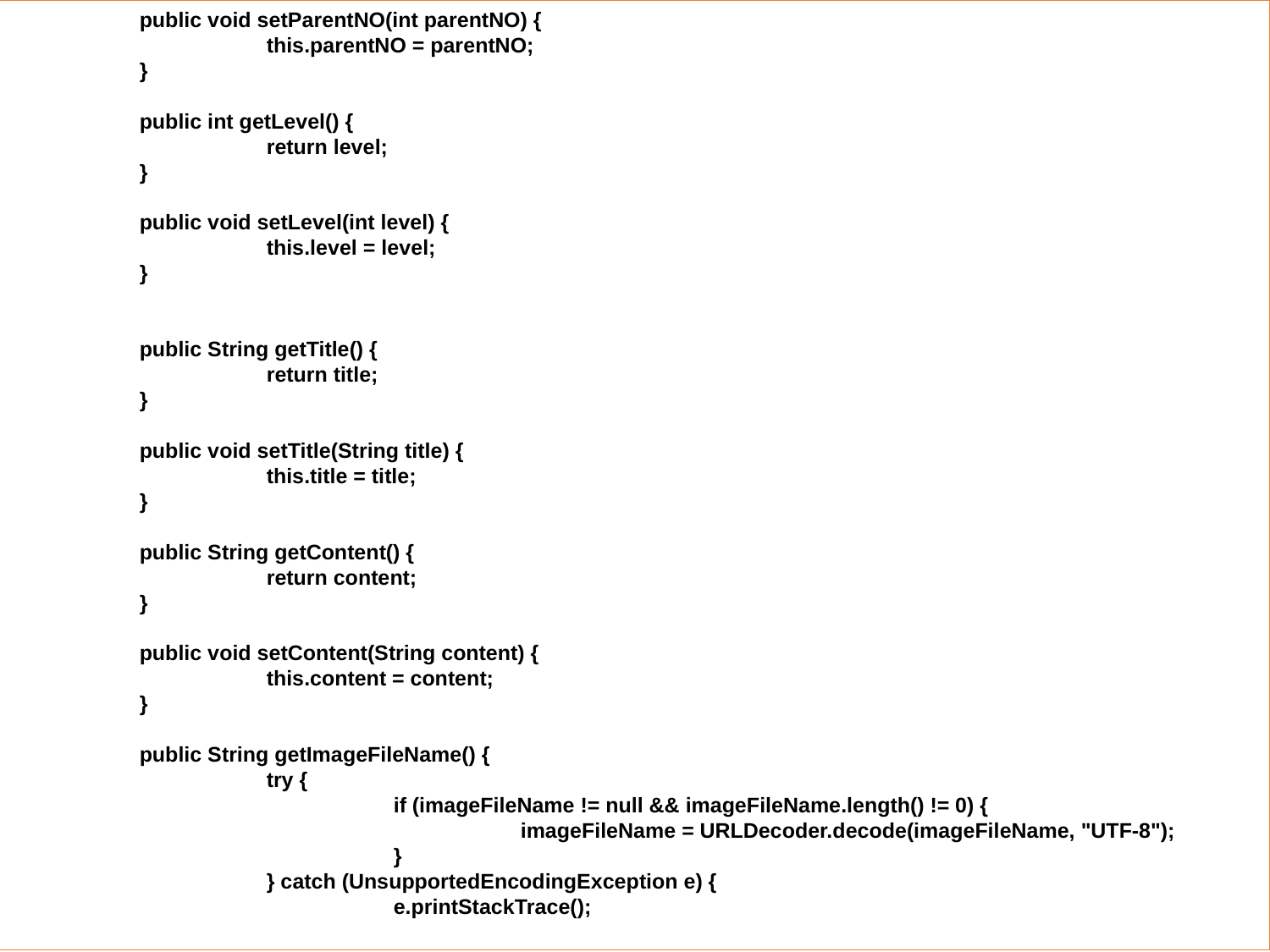

public void setParentNO(int parentNO) {
		this.parentNO = parentNO;
	}

	public int getLevel() {
		return level;
	}

	public void setLevel(int level) {
		this.level = level;
	}

	public String getTitle() {
		return title;
	}

	public void setTitle(String title) {
		this.title = title;
	}

	public String getContent() {
		return content;
	}

	public void setContent(String content) {
		this.content = content;
	}

	public String getImageFileName() {
		try {
			if (imageFileName != null && imageFileName.length() != 0) {
				imageFileName = URLDecoder.decode(imageFileName, "UTF-8");
			}
		} catch (UnsupportedEncodingException e) {
			e.printStackTrace();

30장 스프링으로 답변형 게시판 만들기
30.2 마이바티스 관련 XML 설정하기